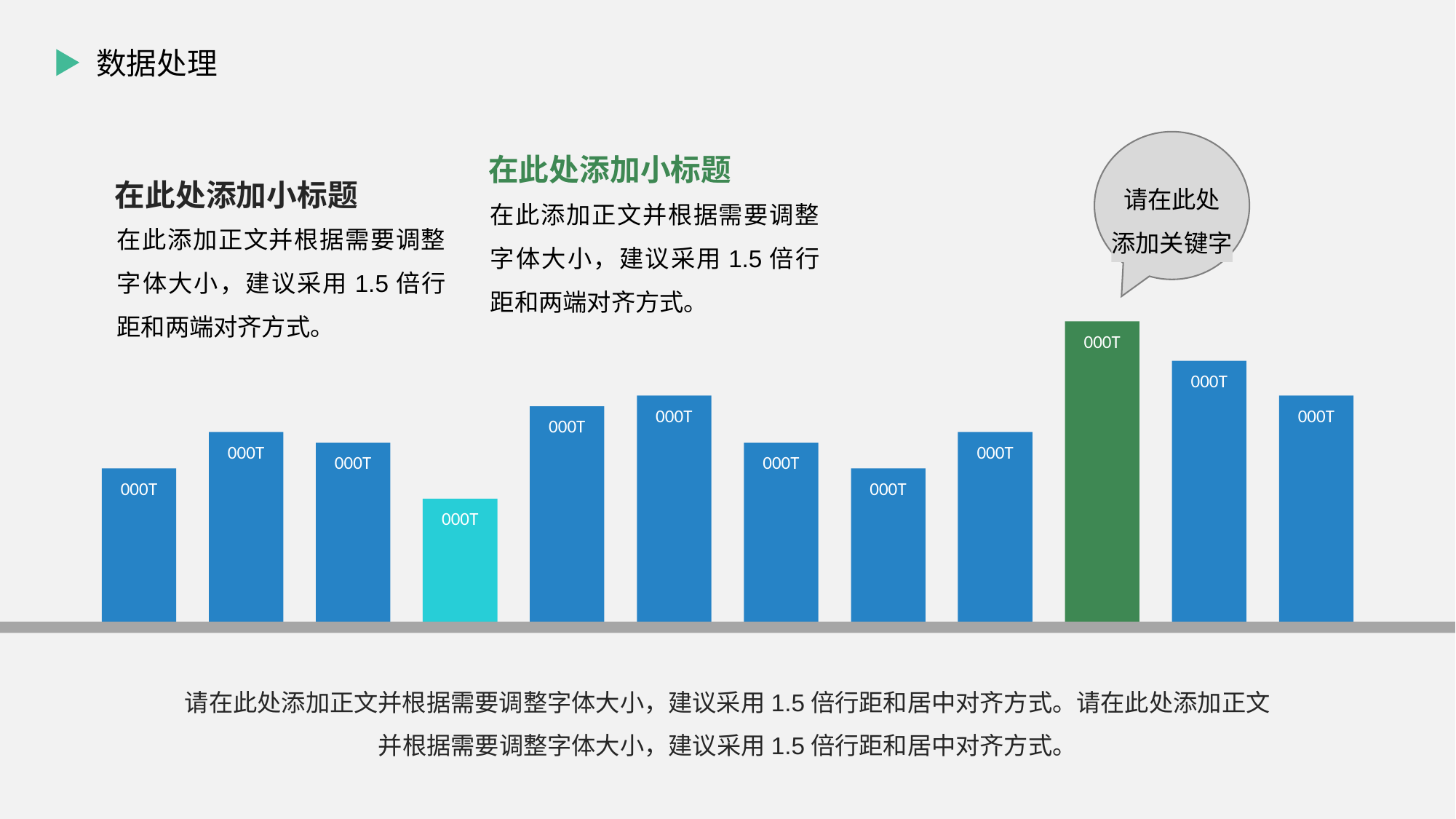

数据处理

请在此处
添加关键字
在此处添加小标题
在此添加正文并根据需要调整字体大小，建议采用1.5倍行距和两端对齐方式。
在此处添加小标题
在此添加正文并根据需要调整字体大小，建议采用1.5倍行距和两端对齐方式。
000T
000T
000T
000T
000T
000T
000T
000T
000T
000T
000T
000T

请在此处添加正文并根据需要调整字体大小，建议采用1.5倍行距和居中对齐方式。请在此处添加正文并根据需要调整字体大小，建议采用1.5倍行距和居中对齐方式。